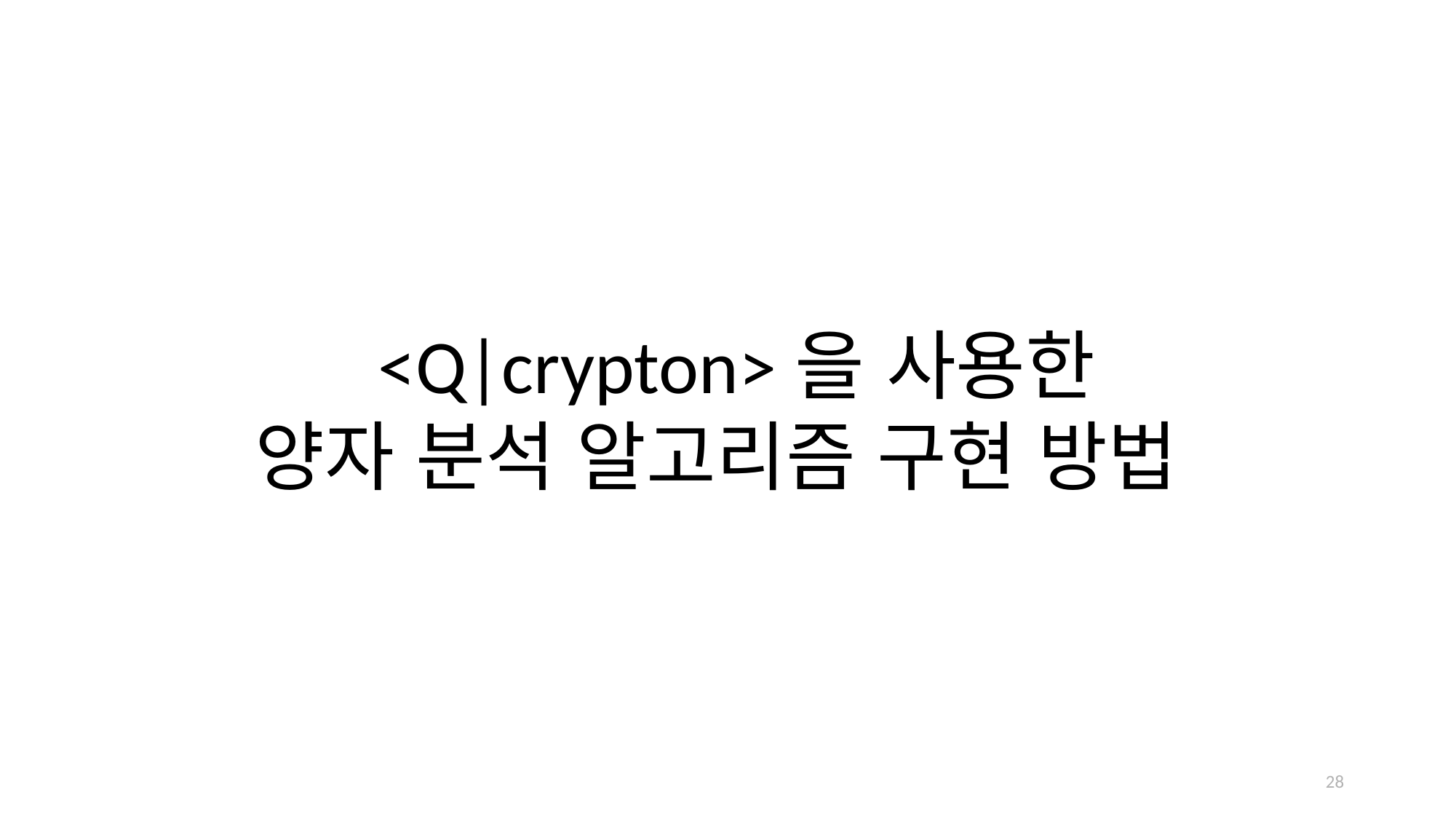

<Q|crypton>을 사용한
양자 분석 알고리즘 구현 방법
28